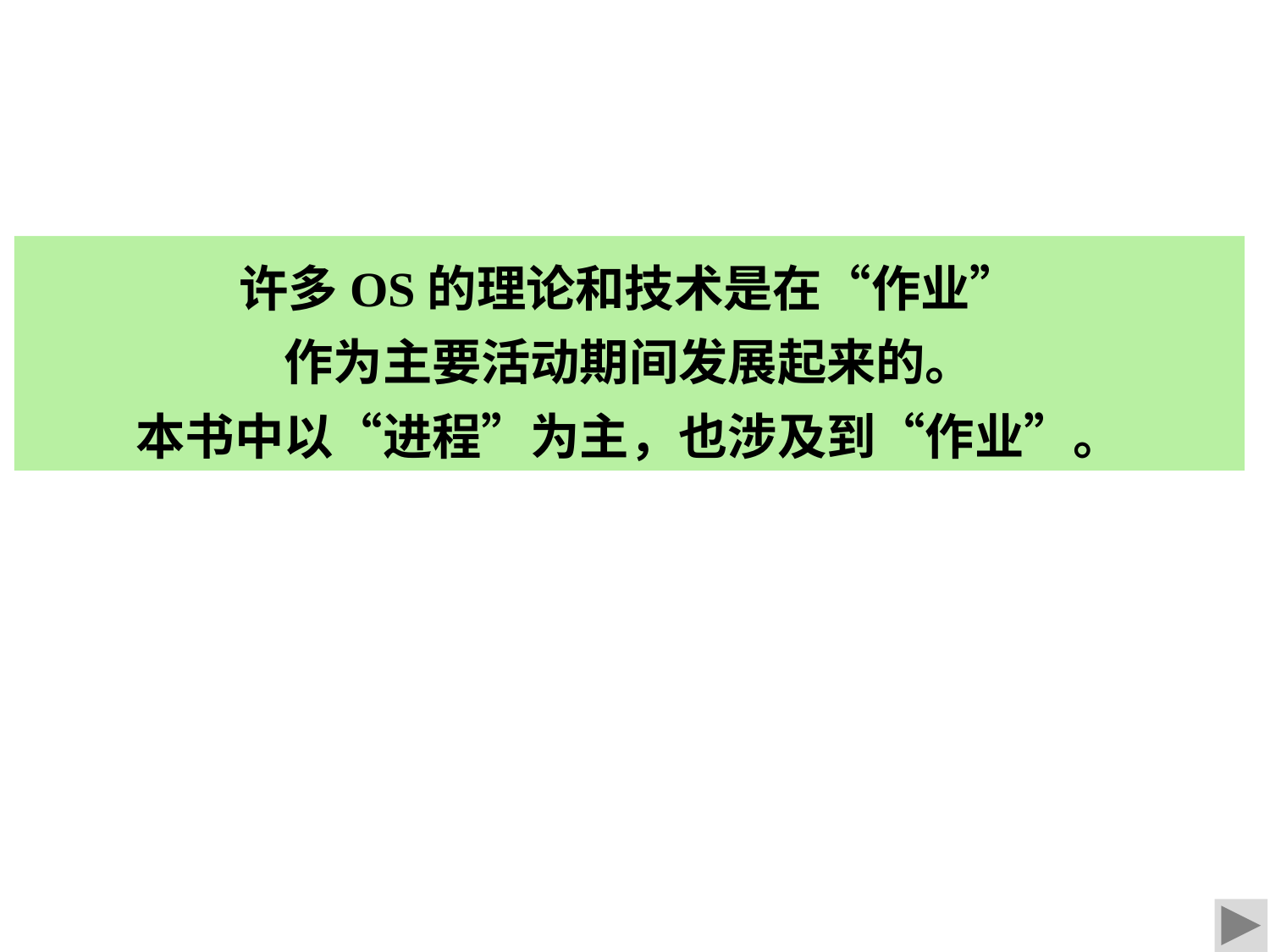

许多OS的理论和技术是在“作业”
作为主要活动期间发展起来的。
本书中以“进程”为主，也涉及到“作业”。